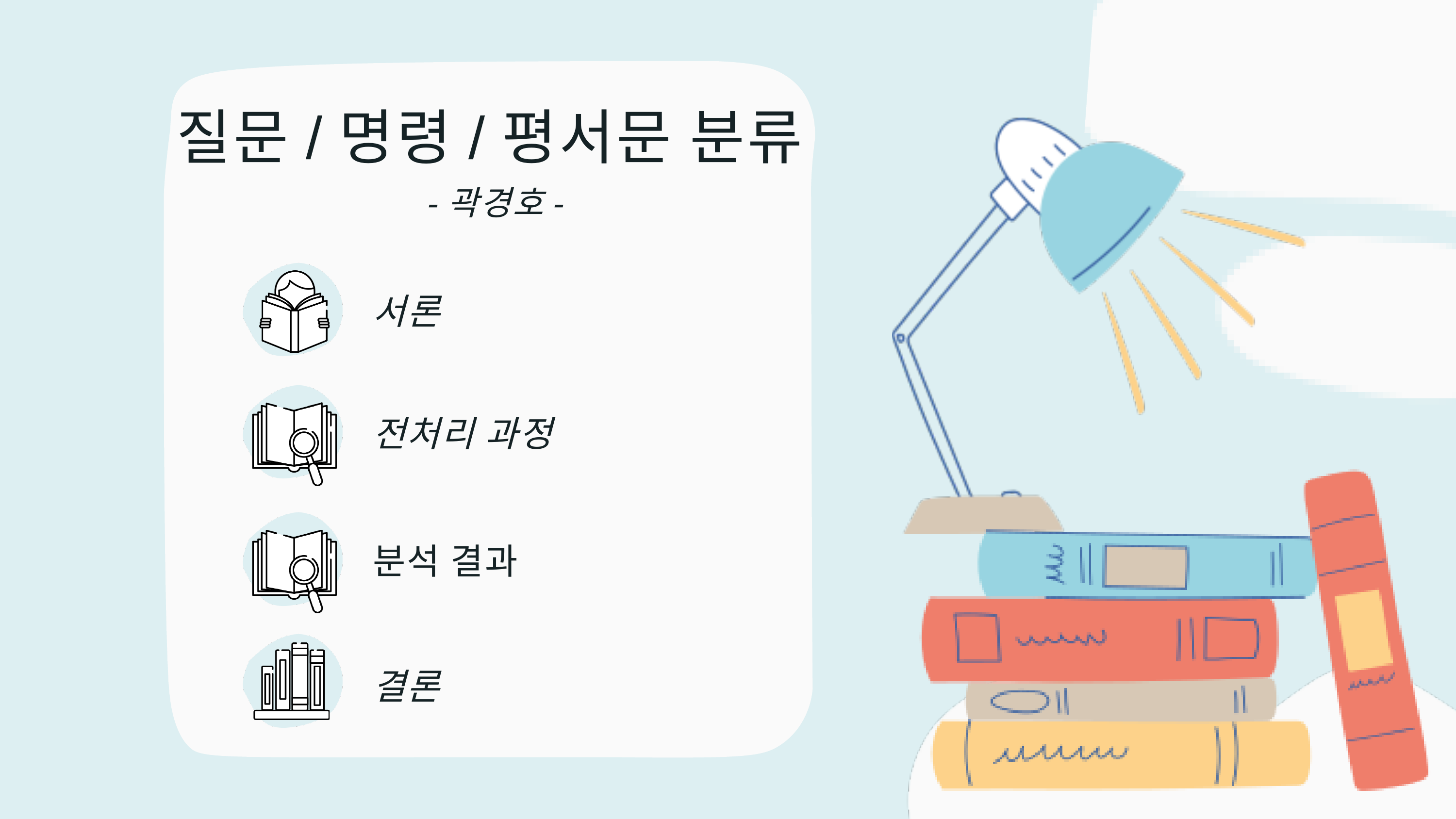

질문/명령/평서문 분류

-곽경호-

서론

전처리 과정

분석 결과

결론